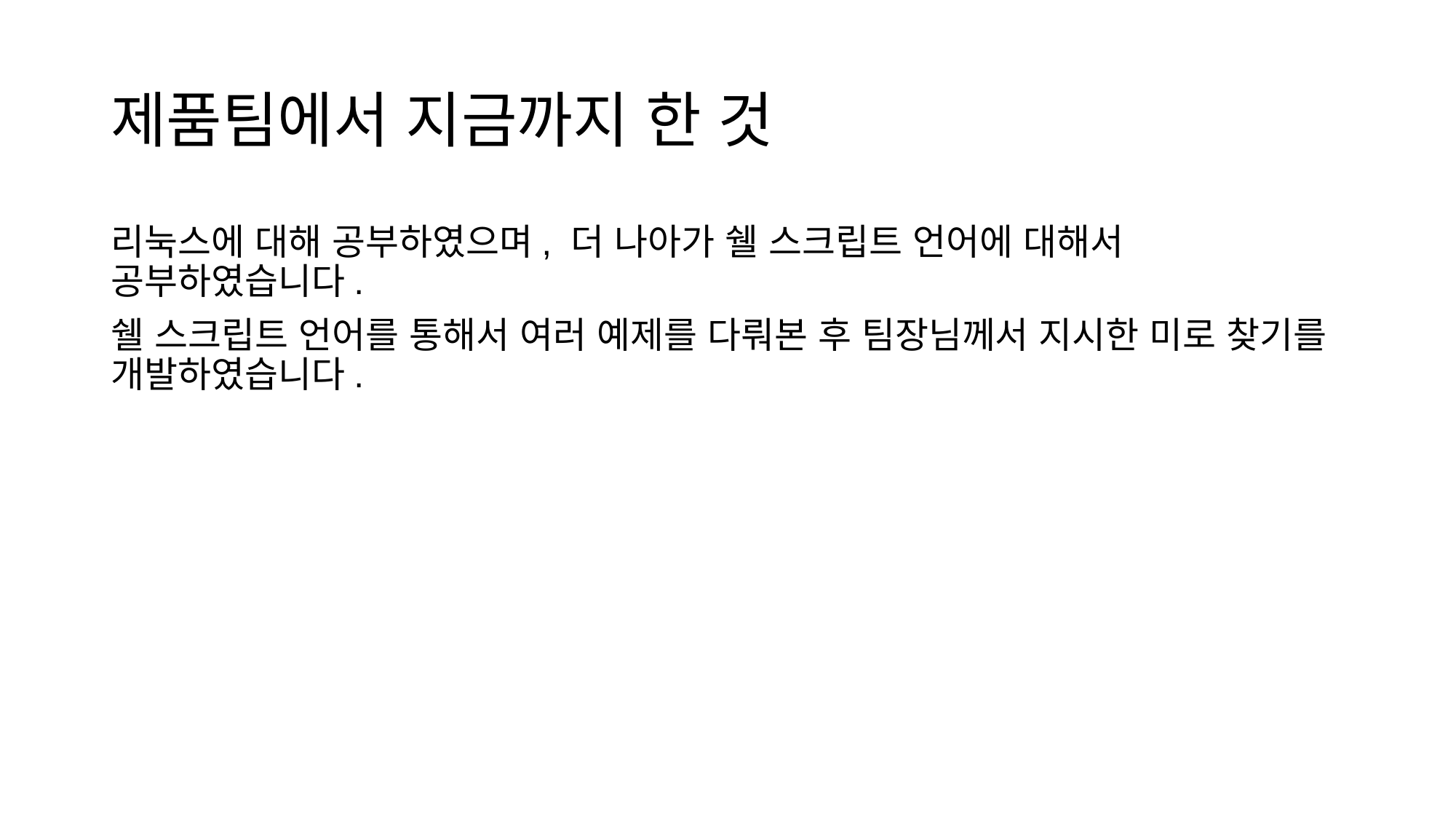

# 제품팀에서 지금까지 한 것
리눅스에 대해 공부하였으며, 더 나아가 쉘 스크립트 언어에 대해서 공부하였습니다.
쉘 스크립트 언어를 통해서 여러 예제를 다뤄본 후 팀장님께서 지시한 미로 찾기를 개발하였습니다.